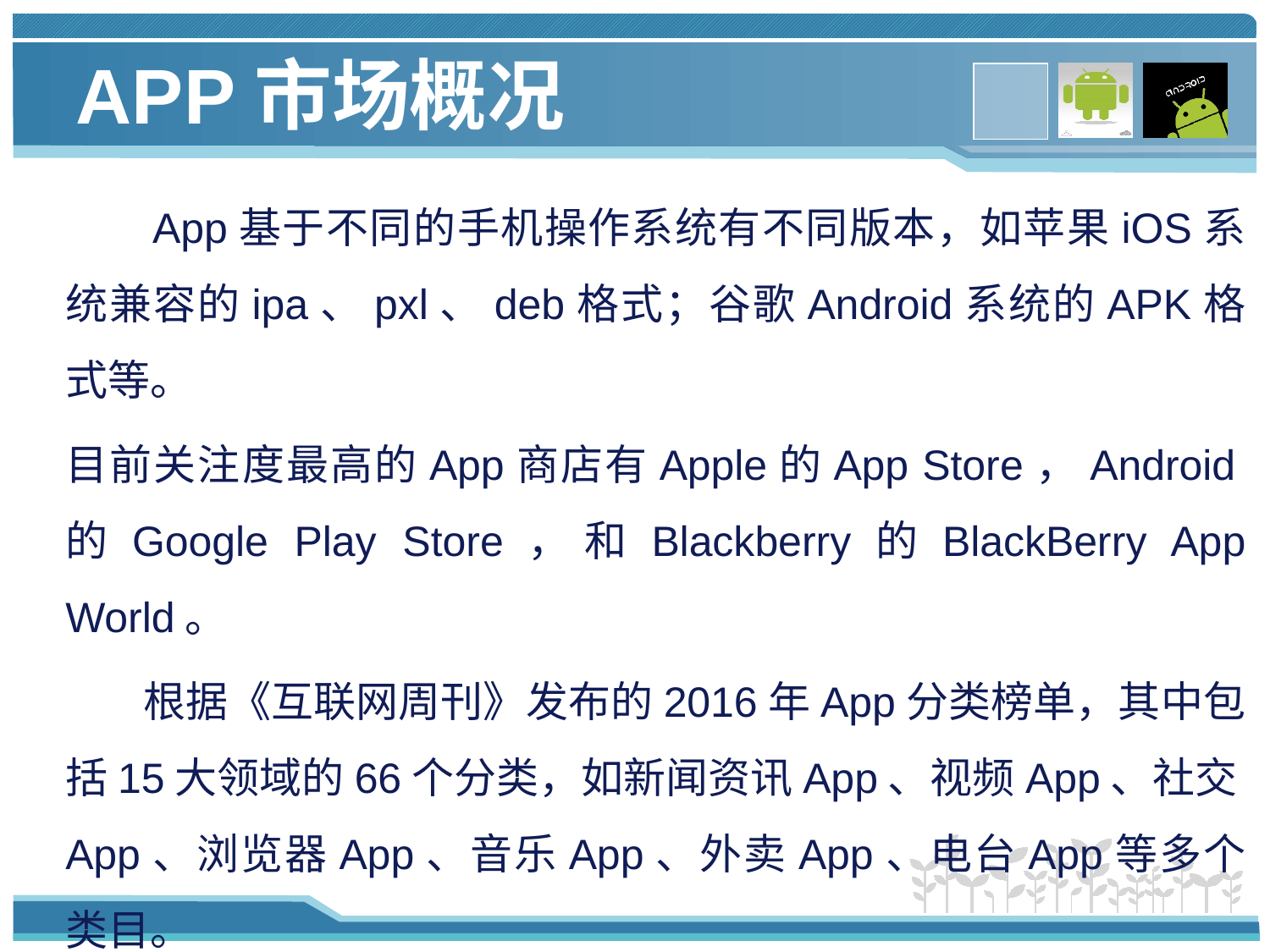

# APP市场概况
       App基于不同的手机操作系统有不同版本，如苹果iOS系统兼容的ipa、pxl、deb格式；谷歌Android系统的APK格式等。
目前关注度最高的App商店有Apple的App Store，Android的Google Play Store，和Blackberry的BlackBerry App World。
       根据《互联网周刊》发布的2016年App分类榜单，其中包括15大领域的66个分类，如新闻资讯App、视频App、社交App、浏览器App、音乐App、外卖App、电台App等多个类目。